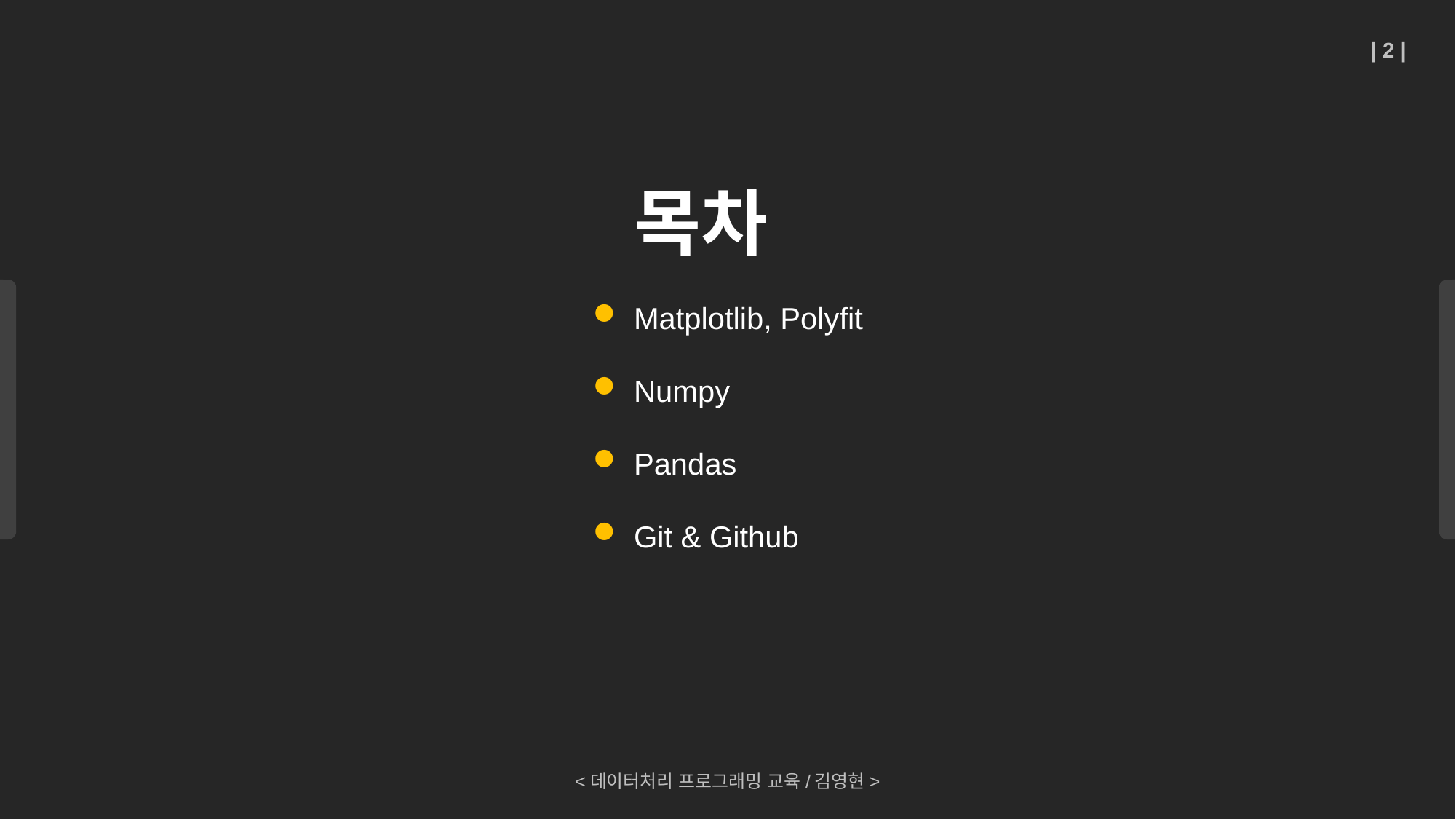

| 2 |
목차
Matplotlib, Polyfit

Numpy

Pandas

Git & Github

<데이터처리 프로그래밍 교육/김영현>